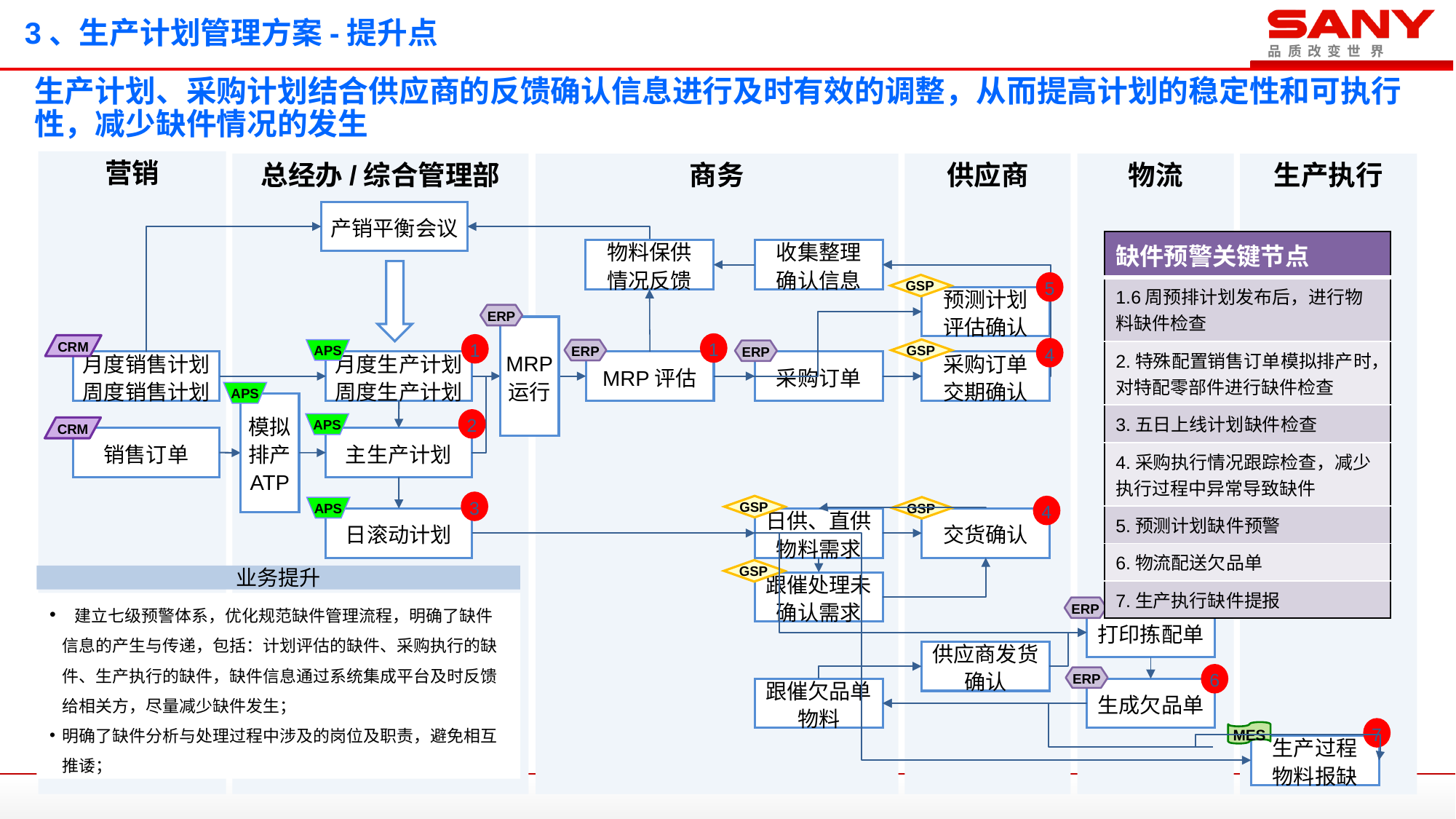

# 3、生产计划管理方案-提升点
生产计划、采购计划结合供应商的反馈确认信息进行及时有效的调整，从而提高计划的稳定性和可执行性，减少缺件情况的发生
营销

总经办/综合管理部

供应商

物流
生产执行
商务

产销平衡会议
| 缺件预警关键节点 |
| --- |
| 1.6周预排计划发布后，进行物料缺件检查 |
| 2.特殊配置销售订单模拟排产时，对特配零部件进行缺件检查 |
| 3.五日上线计划缺件检查 |
| 4.采购执行情况跟踪检查，减少执行过程中异常导致缺件 |
| 5.预测计划缺件预警 |
| 6.物流配送欠品单 |
| 7.生产执行缺件提报 |
物料保供
情况反馈
收集整理
确认信息

5
GSP
预测计划
评估确认
ERP
MRP
运行
1
1
CRM
4
GSP
APS
ERP
ERP
月度销售计划
周度销售计划
月度生产计划
周度生产计划
MRP评估
采购订单
采购订单
交期确认
APS
模拟排产
ATP
2
APS
CRM
销售订单
主生产计划
3
4
GSP
GSP
APS
日滚动计划
日供、直供物料需求
交货确认
GSP
业务提升
  建立七级预警体系，优化规范缺件管理流程，明确了缺件信息的产生与传递，包括：计划评估的缺件、采购执行的缺件、生产执行的缺件，缺件信息通过系统集成平台及时反馈给相关方，尽量减少缺件发生；
明确了缺件分析与处理过程中涉及的岗位及职责，避免相互推诿；

跟催处理未确认需求
ERP
打印拣配单
供应商发货确认
6
ERP
跟催欠品单物料
生成欠品单
7
MES
生产过程
物料报缺